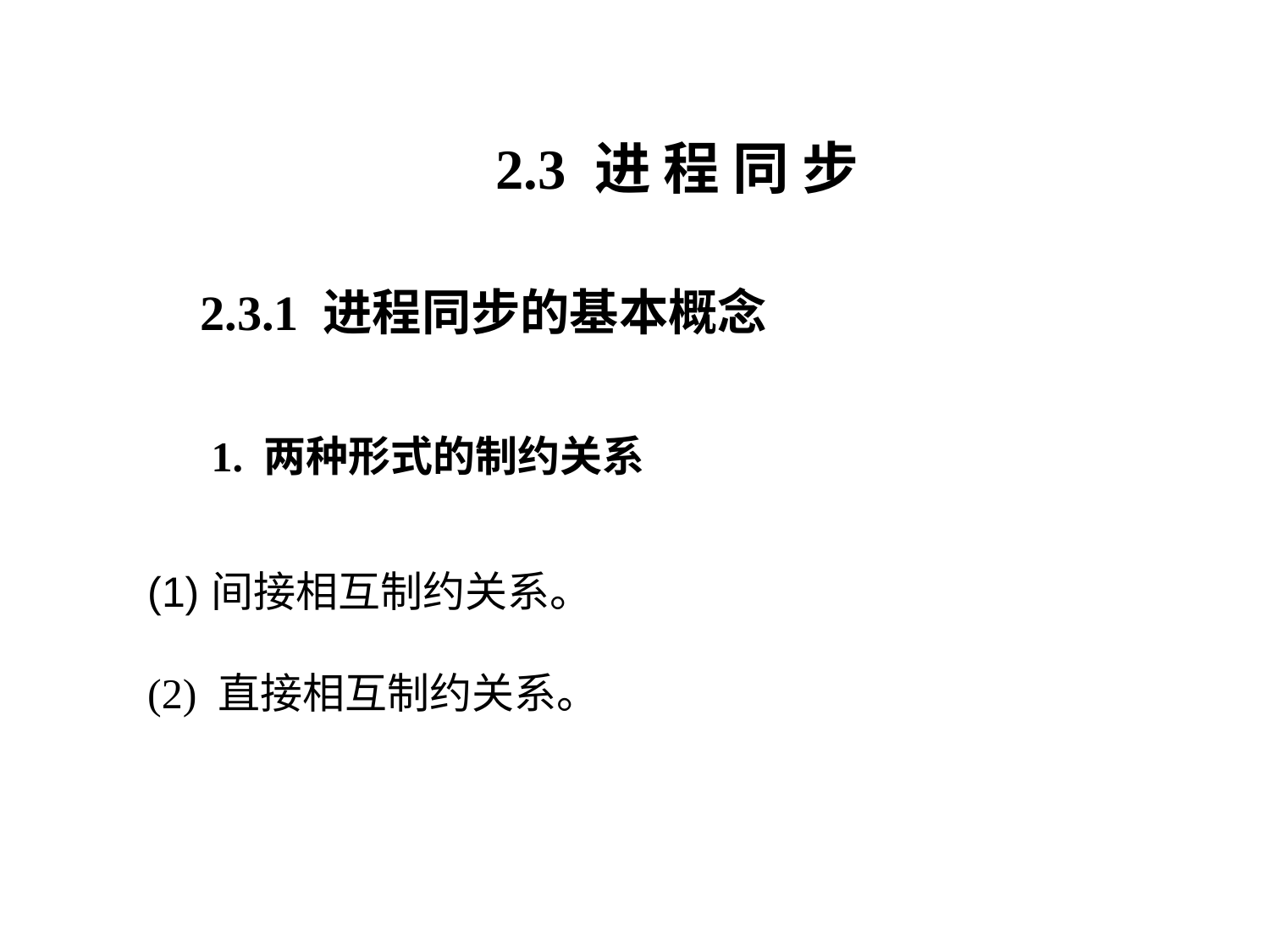

2.3 进 程 同 步
2.3.1 进程同步的基本概念
1. 两种形式的制约关系
间接相互制约关系。
(2) 直接相互制约关系。